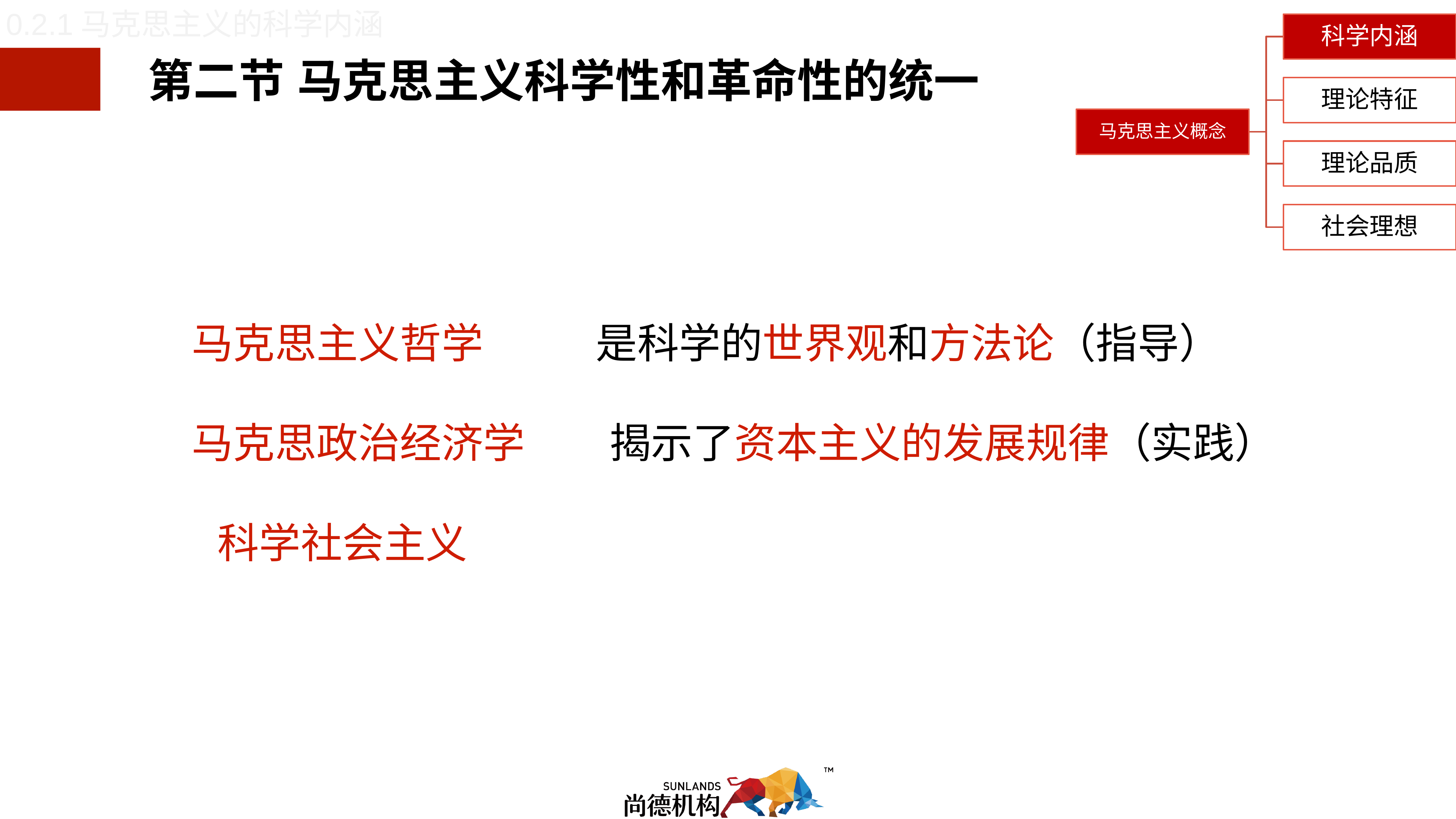

0.2.1马克思主义的科学内涵
科学内涵

理论特征

马克思主义概念

理论品质
社会理想
第二节 马克思主义科学性和革命性的统一
  马克思主义哲学            是科学的世界观和方法论（指导）
  马克思政治经济学         揭示了资本主义的发展规律（实践）
	科学社会主义